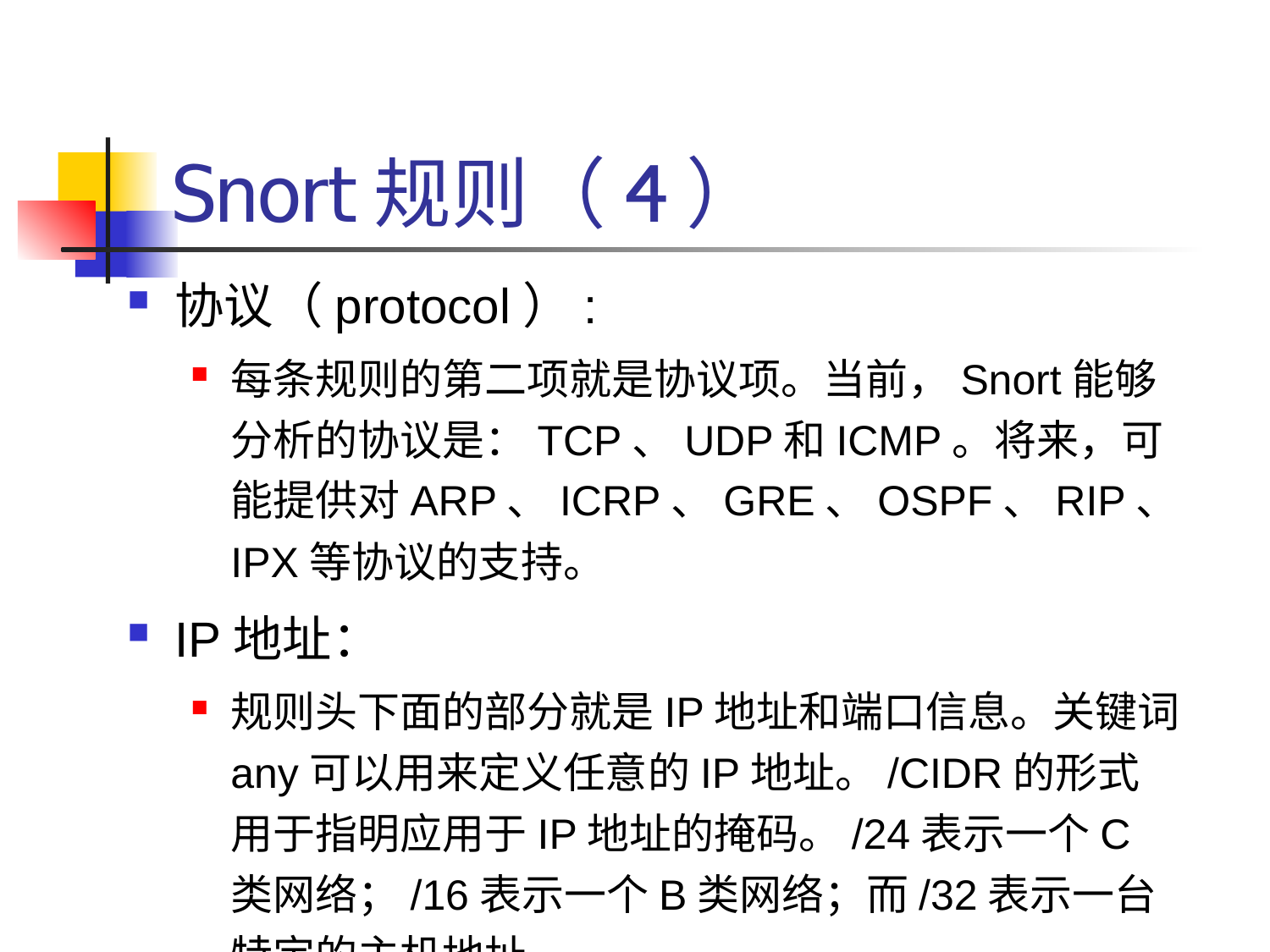

# Snort规则（4）
协议（protocol）:
每条规则的第二项就是协议项。当前，Snort能够分析的协议是：TCP、UDP和ICMP。将来，可能提供对ARP、ICRP、GRE、OSPF、RIP、IPX等协议的支持。
IP地址：
规则头下面的部分就是IP地址和端口信息。关键词any可以用来定义任意的IP地址。/CIDR的形式用于指明应用于IP地址的掩码。/24表示一个C类网络；/16表示一个B类网络；而/32表示一台特定的主机地址。